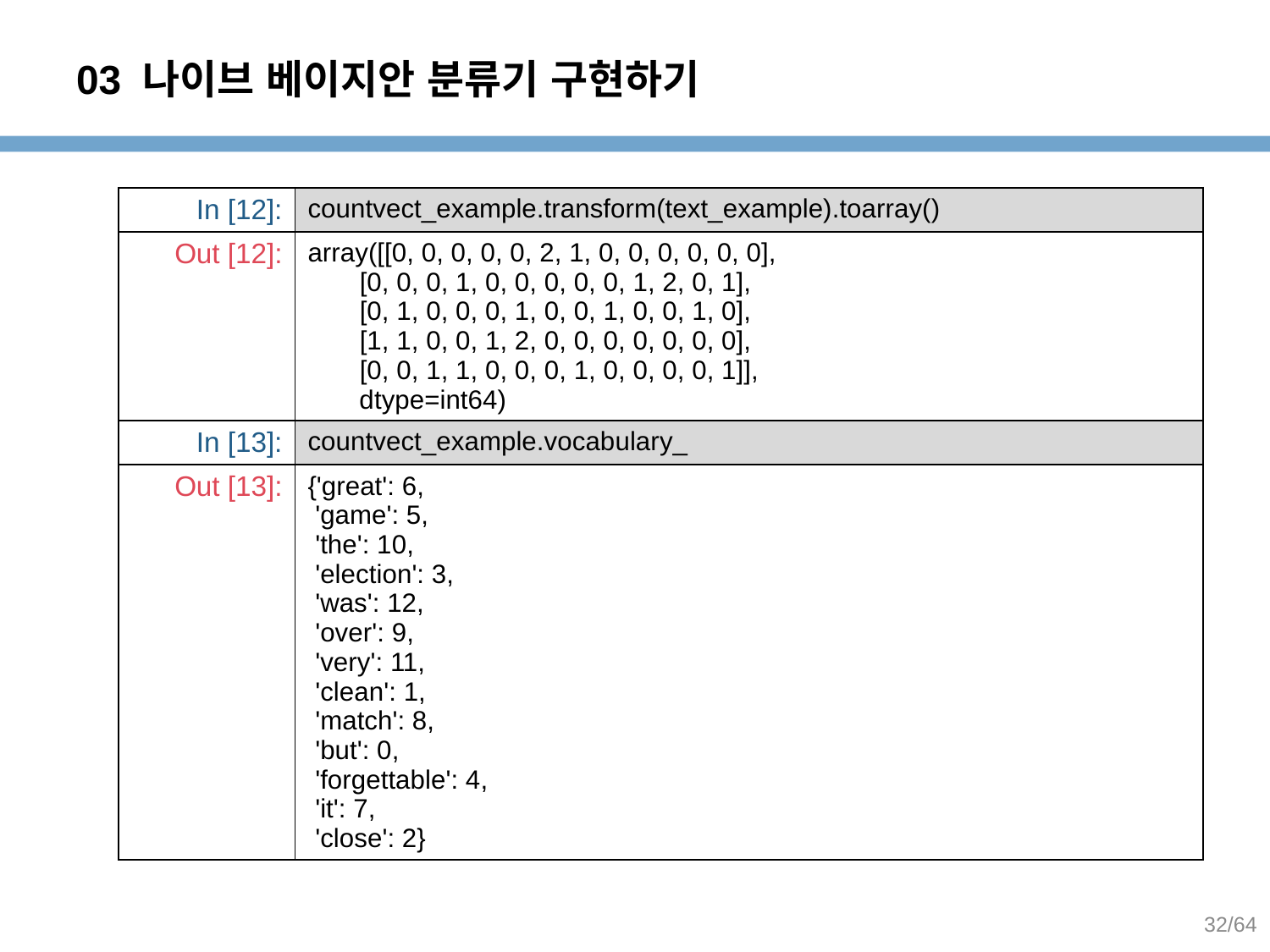

# 03 나이브 베이지안 분류기 구현하기
| In [12]: | countvect\_example.transform(text\_example).toarray() |
| --- | --- |
| Out [12]: | array([[0, 0, 0, 0, 0, 2, 1, 0, 0, 0, 0, 0, 0], [0, 0, 0, 1, 0, 0, 0, 0, 0, 1, 2, 0, 1], [0, 1, 0, 0, 0, 1, 0, 0, 1, 0, 0, 1, 0], [1, 1, 0, 0, 1, 2, 0, 0, 0, 0, 0, 0, 0], [0, 0, 1, 1, 0, 0, 0, 1, 0, 0, 0, 0, 1]], dtype=int64) |
| In [13]: | countvect\_example.vocabulary\_ |
| Out [13]: | {'great': 6, 'game': 5, 'the': 10, 'election': 3, 'was': 12, 'over': 9, 'very': 11, 'clean': 1, 'match': 8, 'but': 0, 'forgettable': 4, 'it': 7, 'close': 2} |
32/64